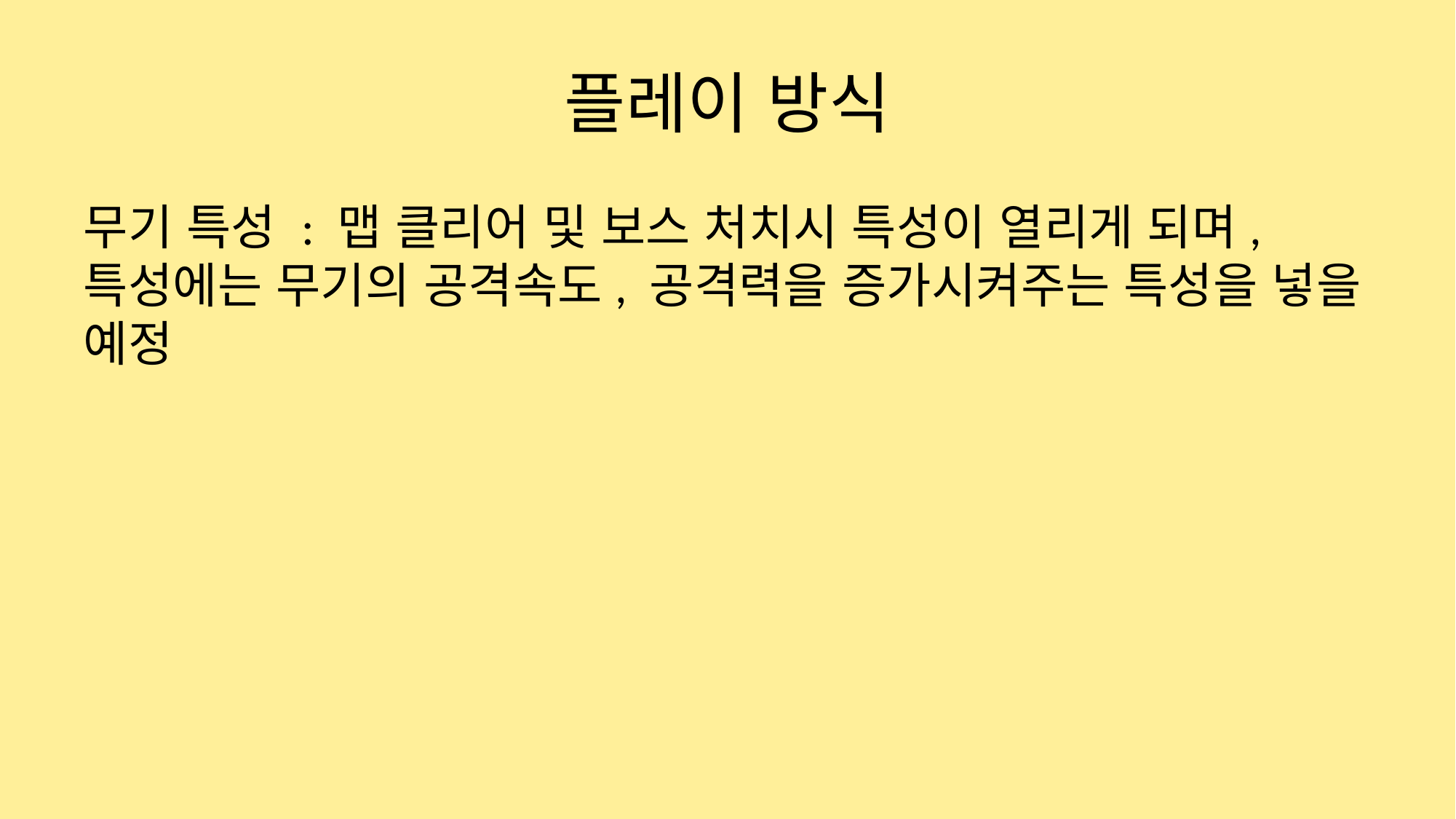

# 플레이 방식
무기 특성 : 맵 클리어 및 보스 처치시 특성이 열리게 되며, 특성에는 무기의 공격속도, 공격력을 증가시켜주는 특성을 넣을 예정